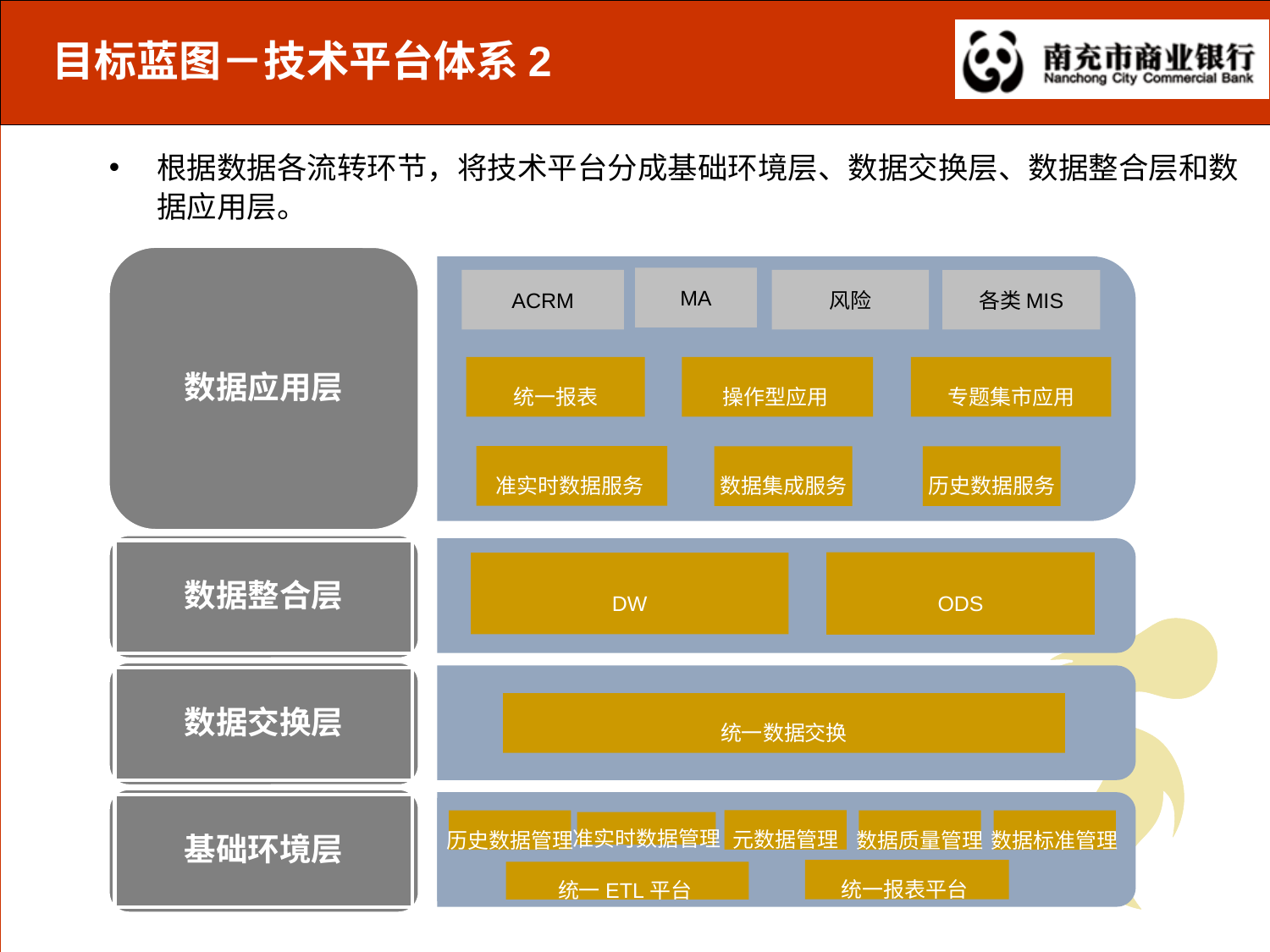

# 目标蓝图－技术平台体系2

根据数据各流转环节，将技术平台分成基础环境层、数据交换层、数据整合层和数据应用层。

数据应用层

MA
ACRM
风险
各类MIS
统一报表
操作型应用
专题集市应用

准实时数据服务
数据集成服务
历史数据服务

数据整合层
ODS
DW

数据交换层
统一数据交换

基础环境层

元数据管理
历史数据管理
数据质量管理
数据标准管理
准实时数据管理
统一报表平台
统一ETL平台